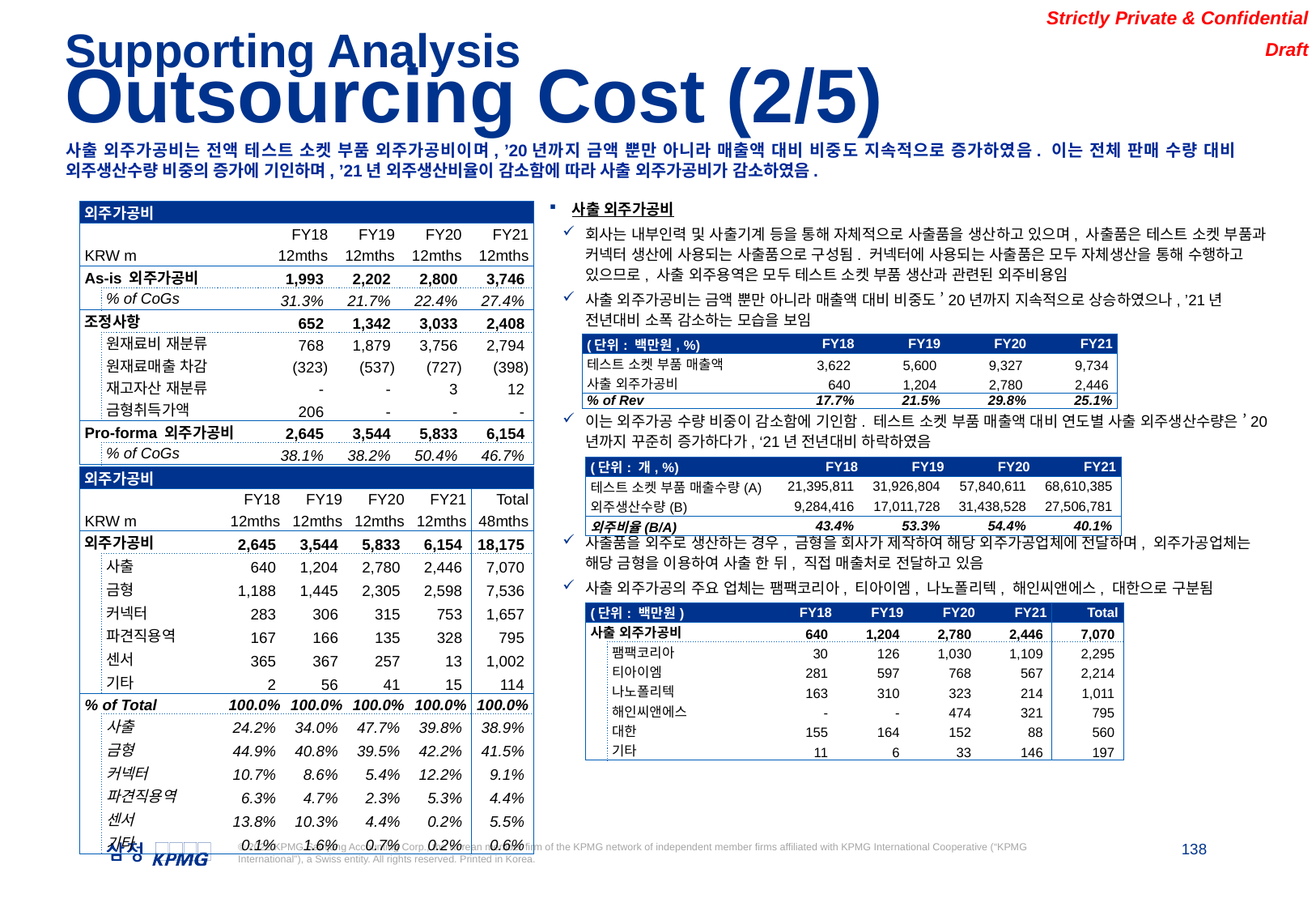

Supporting Analysis
Outsourcing Cost (2/5)
사출 외주가공비는 전액 테스트 소켓 부품 외주가공비이며, ’20년까지 금액 뿐만 아니라 매출액 대비 비중도 지속적으로 증가하였음. 이는 전체 판매 수량 대비 외주생산수량 비중의 증가에 기인하며, ’21년 외주생산비율이 감소함에 따라 사출 외주가공비가 감소하였음.
사출 외주가공비
회사는 내부인력 및 사출기계 등을 통해 자체적으로 사출품을 생산하고 있으며, 사출품은 테스트 소켓 부품과 커넥터 생산에 사용되는 사출품으로 구성됨. 커넥터에 사용되는 사출품은 모두 자체생산을 통해 수행하고 있으므로, 사출 외주용역은 모두 테스트 소켓 부품 생산과 관련된 외주비용임
사출 외주가공비는 금액 뿐만 아니라 매출액 대비 비중도 ’20년까지 지속적으로 상승하였으나, ’21년 전년대비 소폭 감소하는 모습을 보임

이는 외주가공 수량 비중이 감소함에 기인함. 테스트 소켓 부품 매출액 대비 연도별 사출 외주생산수량은 ’20년까지 꾸준히 증가하다가, ‘21년 전년대비 하락하였음

사출품을 외주로 생산하는 경우, 금형을 회사가 제작하여 해당 외주가공업체에 전달하며, 외주가공업체는 해당 금형을 이용하여 사출 한 뒤, 직접 매출처로 전달하고 있음
사출 외주가공의 주요 업체는 팸팩코리아, 티아이엠, 나노폴리텍, 해인씨앤에스, 대한으로 구분됨

| 외주가공비 |  |  |  |  |  |  |
| --- | --- | --- | --- | --- | --- | --- |
|  |  |  | FY18 | FY19 | FY20 | FY21 |
| KRW m |  |  | 12mths | 12mths | 12mths | 12mths |
| As-is 외주가공비 |  |  | 1,993 | 2,202 | 2,800 | 3,746 |
|  | % of CoGs |  | 31.3% | 21.7% | 22.4% | 27.4% |
| 조정사항 |  |  | 652 | 1,342 | 3,033 | 2,408 |
|  | 원재료비 재분류 |  | 768 | 1,879 | 3,756 | 2,794 |
|  | 원재료매출 차감 |  | (323) | (537) | (727) | (398) |
|  | 재고자산 재분류 |  | - | - | 3 | 12 |
|  | 금형취득가액 |  | 206 | - | - | - |
| Pro-forma 외주가공비 |  |  | 2,645 | 3,544 | 5,833 | 6,154 |
|  | % of CoGs |  | 38.1% | 38.2% | 50.4% | 46.7% |
| (단위: 백만원, %) | FY18 | FY19 | FY20 | FY21 |
| --- | --- | --- | --- | --- |
| 테스트 소켓 부품 매출액 | 3,622 | 5,600 | 9,327 | 9,734 |
| 사출 외주가공비 | 640 | 1,204 | 2,780 | 2,446 |
| % of Rev | 17.7% | 21.5% | 29.8% | 25.1% |
| (단위: 개, %) | FY18 | FY19 | FY20 | FY21 |
| --- | --- | --- | --- | --- |
| 테스트 소켓 부품 매출수량(A) | 21,395,811 | 31,926,804 | 57,840,611 | 68,610,385 |
| 외주생산수량(B) | 9,284,416 | 17,011,728 | 31,438,528 | 27,506,781 |
| 외주비율(B/A) | 43.4% | 53.3% | 54.4% | 40.1% |
| 외주가공비 |  |  |  |  |  |  |  |
| --- | --- | --- | --- | --- | --- | --- | --- |
|  |  |  | FY18 | FY19 | FY20 | FY21 | Total |
| KRW m |  |  | 12mths | 12mths | 12mths | 12mths | 48mths |
| 외주가공비 |  |  | 2,645 | 3,544 | 5,833 | 6,154 | 18,175 |
|  | 사출 |  | 640 | 1,204 | 2,780 | 2,446 | 7,070 |
|  | 금형 |  | 1,188 | 1,445 | 2,305 | 2,598 | 7,536 |
|  | 커넥터 |  | 283 | 306 | 315 | 753 | 1,657 |
|  | 파견직용역 |  | 167 | 166 | 135 | 328 | 795 |
|  | 센서 |  | 365 | 367 | 257 | 13 | 1,002 |
|  | 기타 |  | 2 | 56 | 41 | 15 | 114 |
| % of Total |  |  | 100.0% | 100.0% | 100.0% | 100.0% | 100.0% |
|  | 사출 |  | 24.2% | 34.0% | 47.7% | 39.8% | 38.9% |
|  | 금형 |  | 44.9% | 40.8% | 39.5% | 42.2% | 41.5% |
|  | 커넥터 |  | 10.7% | 8.6% | 5.4% | 12.2% | 9.1% |
|  | 파견직용역 |  | 6.3% | 4.7% | 2.3% | 5.3% | 4.4% |
|  | 센서 |  | 13.8% | 10.3% | 4.4% | 0.2% | 5.5% |
|  | 기타 |  | 0.1% | 1.6% | 0.7% | 0.2% | 0.6% |
| (단위: 백만원) |  | FY18 | FY19 | FY20 | FY21 | Total |
| --- | --- | --- | --- | --- | --- | --- |
| 사출 외주가공비 |  | 640 | 1,204 | 2,780 | 2,446 | 7,070 |
|  | 팸팩코리아 | 30 | 126 | 1,030 | 1,109 | 2,295 |
|  | 티아이엠 | 281 | 597 | 768 | 567 | 2,214 |
|  | 나노폴리텍 | 163 | 310 | 323 | 214 | 1,011 |
|  | 해인씨앤에스 | - | - | 474 | 321 | 795 |
|  | 대한 | 155 | 164 | 152 | 88 | 560 |
|  | 기타 | 11 | 6 | 33 | 146 | 197 |